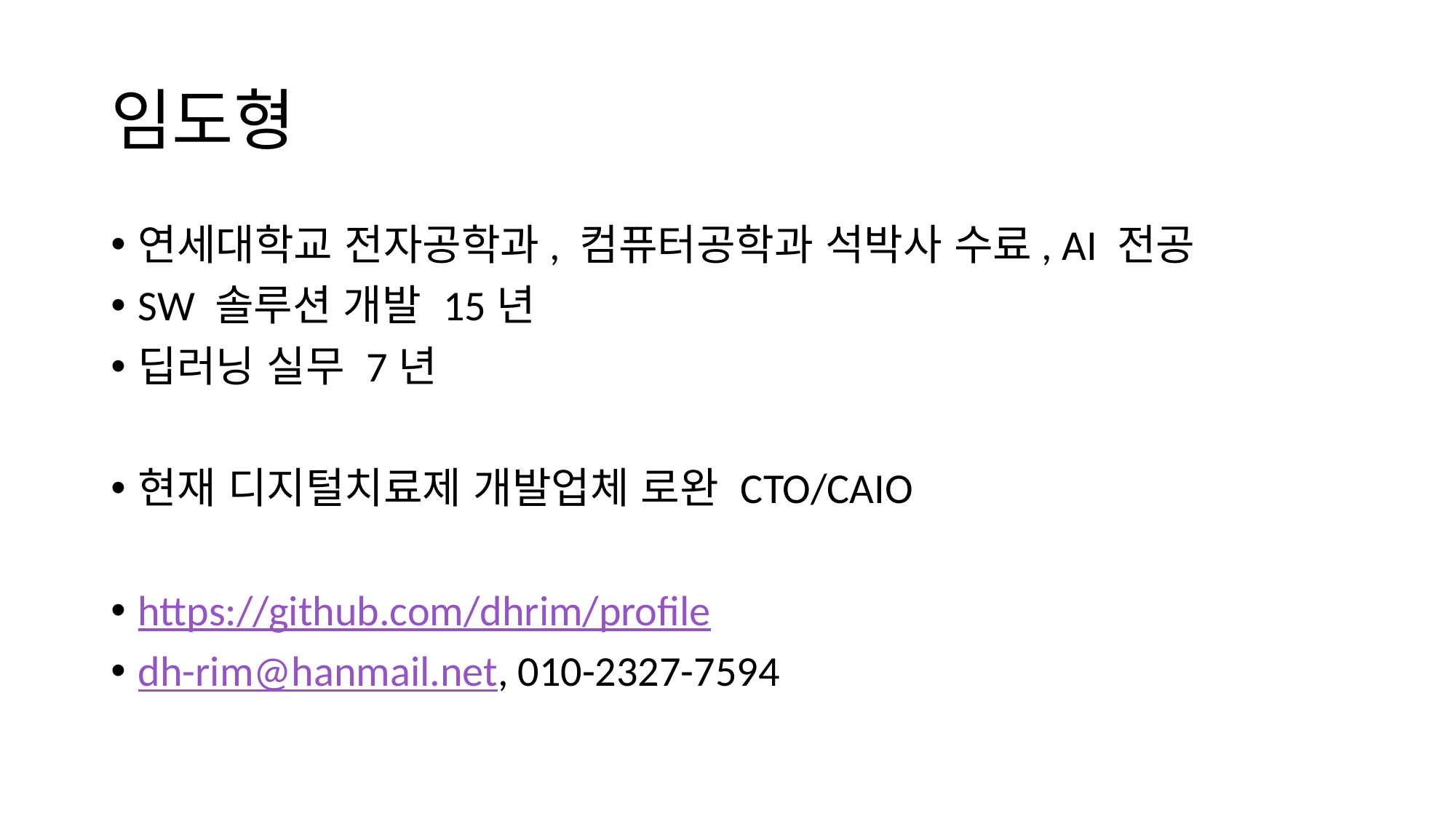

# 임도형
연세대학교 전자공학과, 컴퓨터공학과 석박사 수료, AI 전공
SW 솔루션 개발 15년
딥러닝 실무 7년

현재 디지털치료제 개발업체 로완 CTO/CAIO

https://github.com/dhrim/profile
dh-rim@hanmail.net, 010-2327-7594